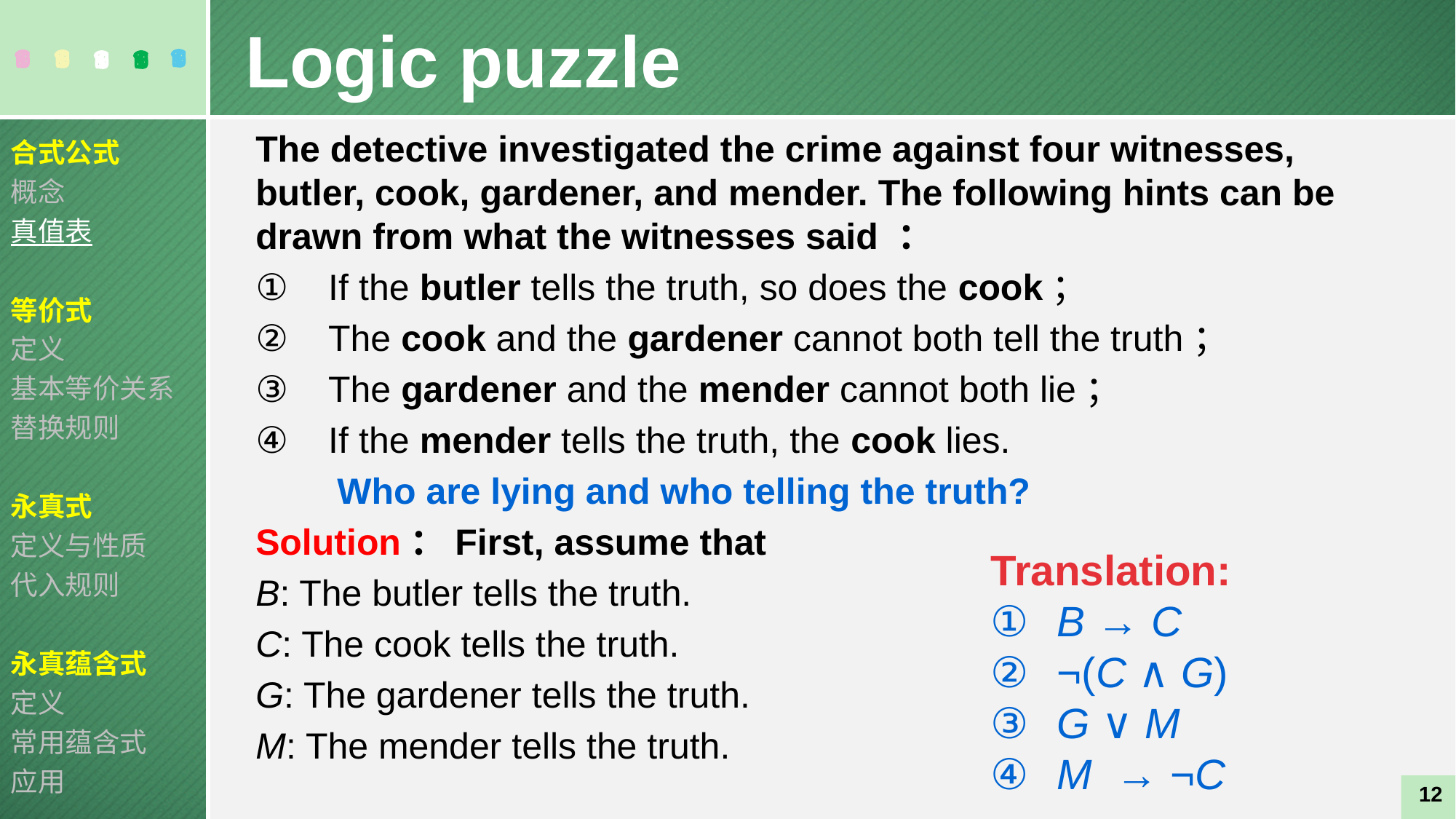

Logic puzzle

The detective investigated the crime against four witnesses, butler, cook, gardener, and mender. The following hints can be drawn from what the witnesses said ：
If the butler tells the truth, so does the cook；
The cook and the gardener cannot both tell the truth；
The gardener and the mender cannot both lie；
If the mender tells the truth, the cook lies.
        Who are lying and who telling the truth?
Solution：First, assume that
B: The butler tells the truth.
C: The cook tells the truth.
G: The gardener tells the truth.
M: The mender tells the truth.
合式公式
概念
真值表

等价式
定义
基本等价关系
替换规则

永真式
定义与性质
代入规则

永真蕴含式
定义
常用蕴含式
应用
Translation:
 B → C
 ¬(C ∧ G)
 G ∨ M
 M  → ¬C

12